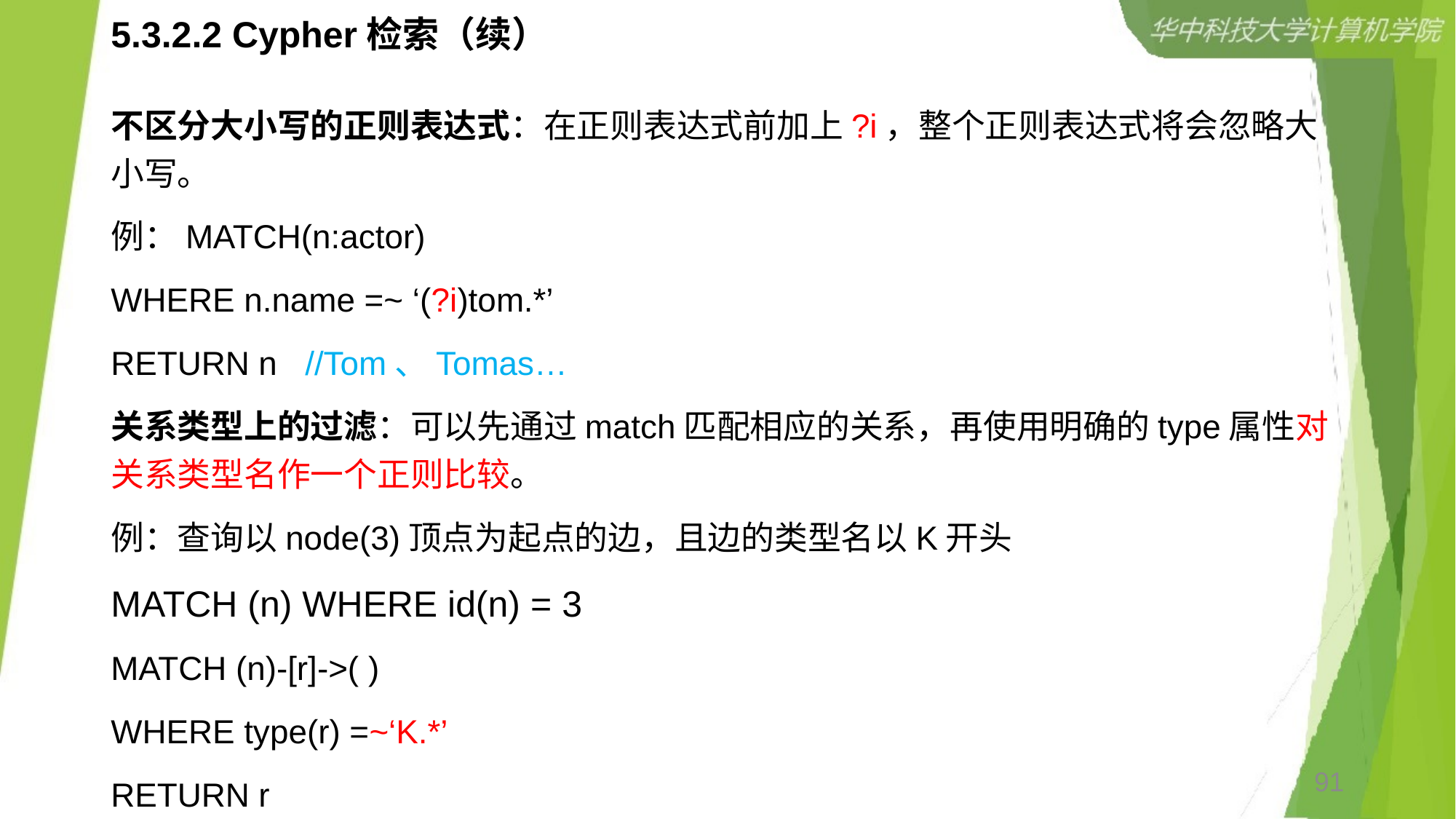

# 5.3.2.2 Cypher检索（续）
不区分大小写的正则表达式：在正则表达式前加上?i，整个正则表达式将会忽略大小写。
例：MATCH(n:actor)
WHERE n.name =~ ‘(?i)tom.*’
RETURN n   //Tom、Tomas…
关系类型上的过滤：可以先通过match匹配相应的关系，再使用明确的type属性对关系类型名作一个正则比较。
例：查询以node(3)顶点为起点的边，且边的类型名以K开头
MATCH (n) WHERE id(n) = 3
MATCH (n)-[r]->( )
WHERE type(r) =~‘K.*’
RETURN r
91